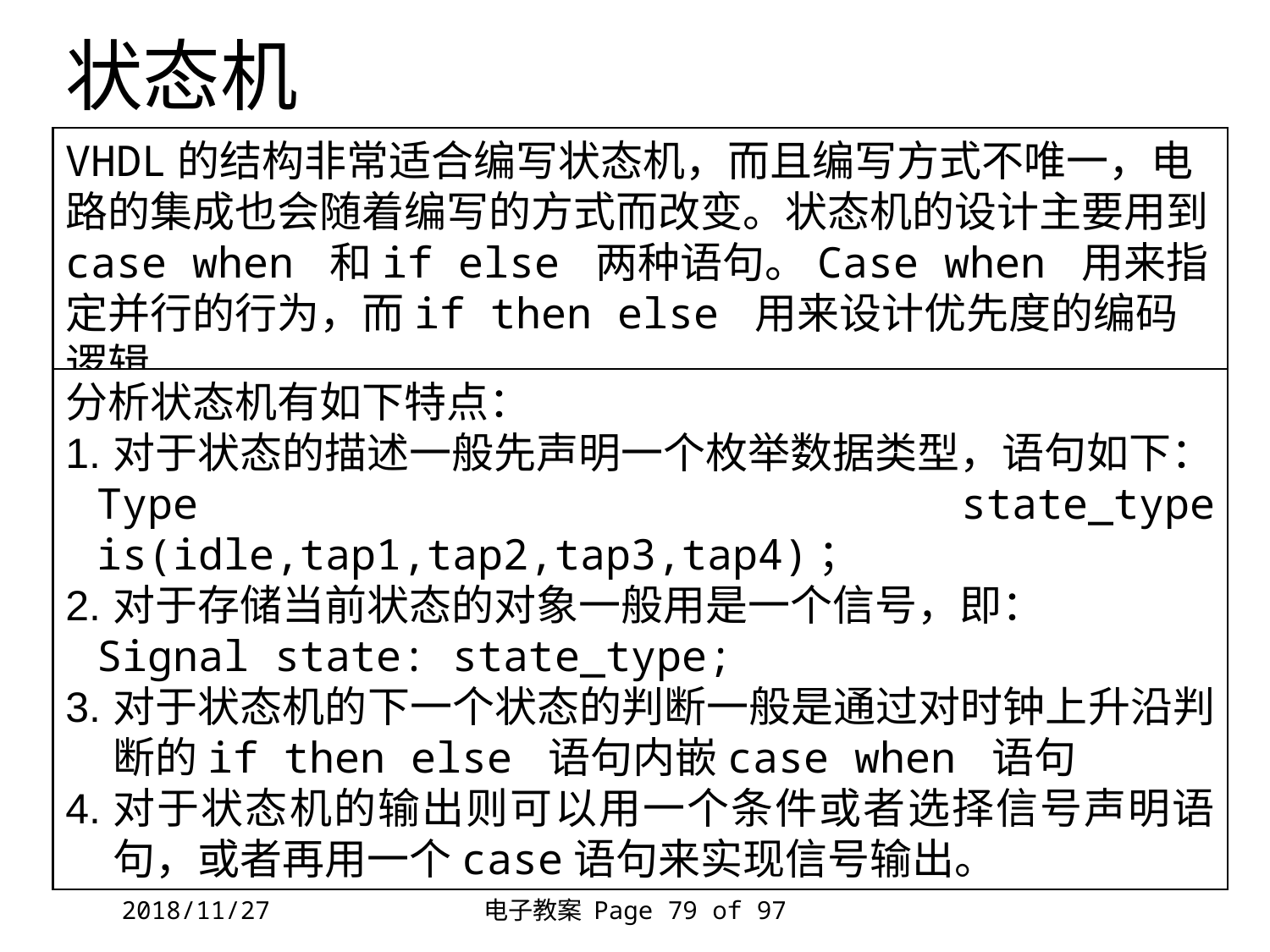

状态机
VHDL的结构非常适合编写状态机，而且编写方式不唯一，电路的集成也会随着编写的方式而改变。状态机的设计主要用到case when 和if else 两种语句。Case when 用来指定并行的行为，而if then else 用来设计优先度的编码逻辑。
分析状态机有如下特点：
对于状态的描述一般先声明一个枚举数据类型，语句如下：
Type state_type is(idle,tap1,tap2,tap3,tap4)；
对于存储当前状态的对象一般用是一个信号，即：
Signal state: state_type;
对于状态机的下一个状态的判断一般是通过对时钟上升沿判断的if then else 语句内嵌case when 语句
对于状态机的输出则可以用一个条件或者选择信号声明语句，或者再用一个case语句来实现信号输出。
2018/11/27
电子教案 Page 79 of 97